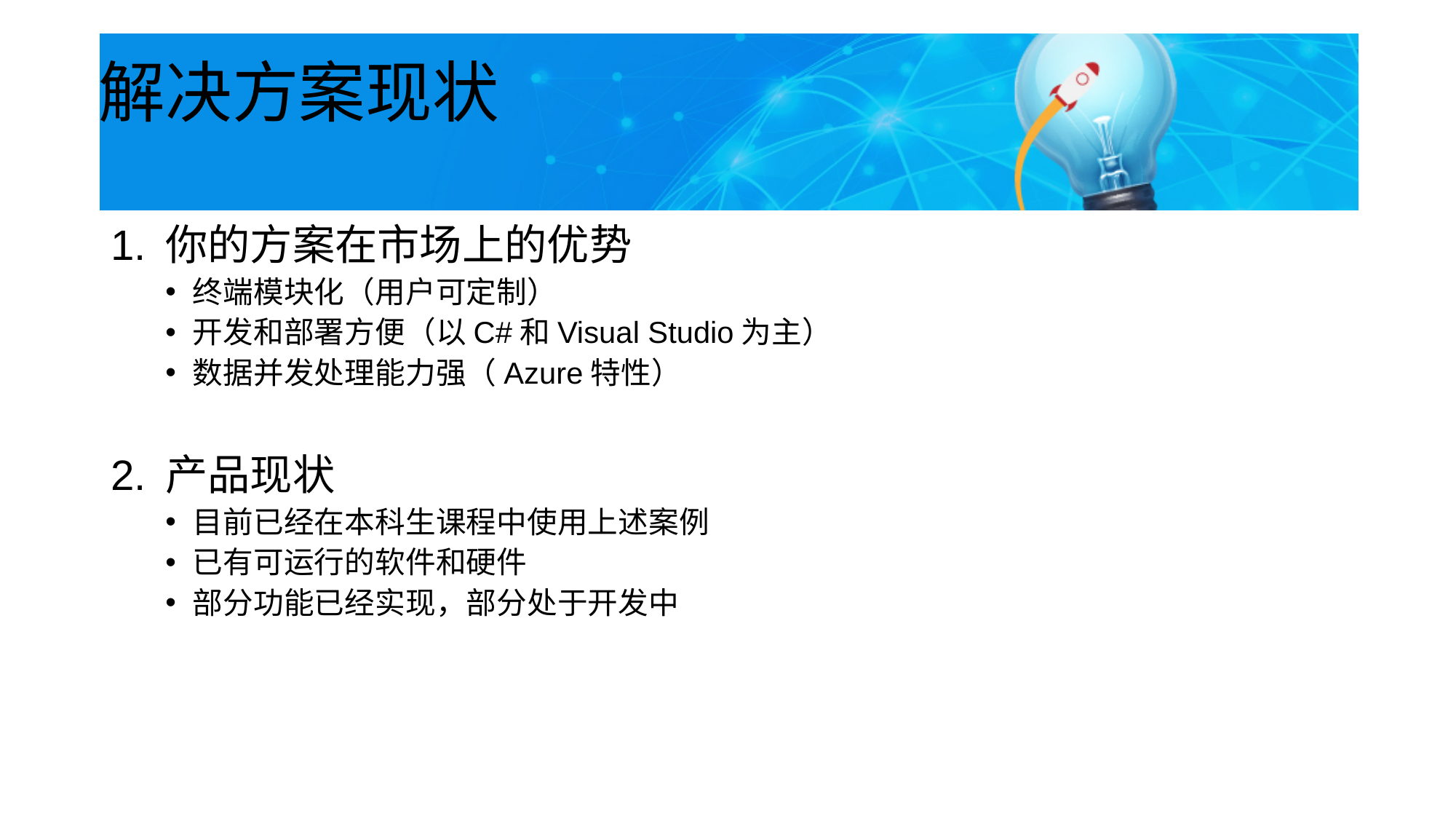

# 解决方案现状
你的方案在市场上的优势
终端模块化（用户可定制）
开发和部署方便（以C#和Visual Studio为主）
数据并发处理能力强（Azure特性）

产品现状
目前已经在本科生课程中使用上述案例
已有可运行的软件和硬件
部分功能已经实现，部分处于开发中